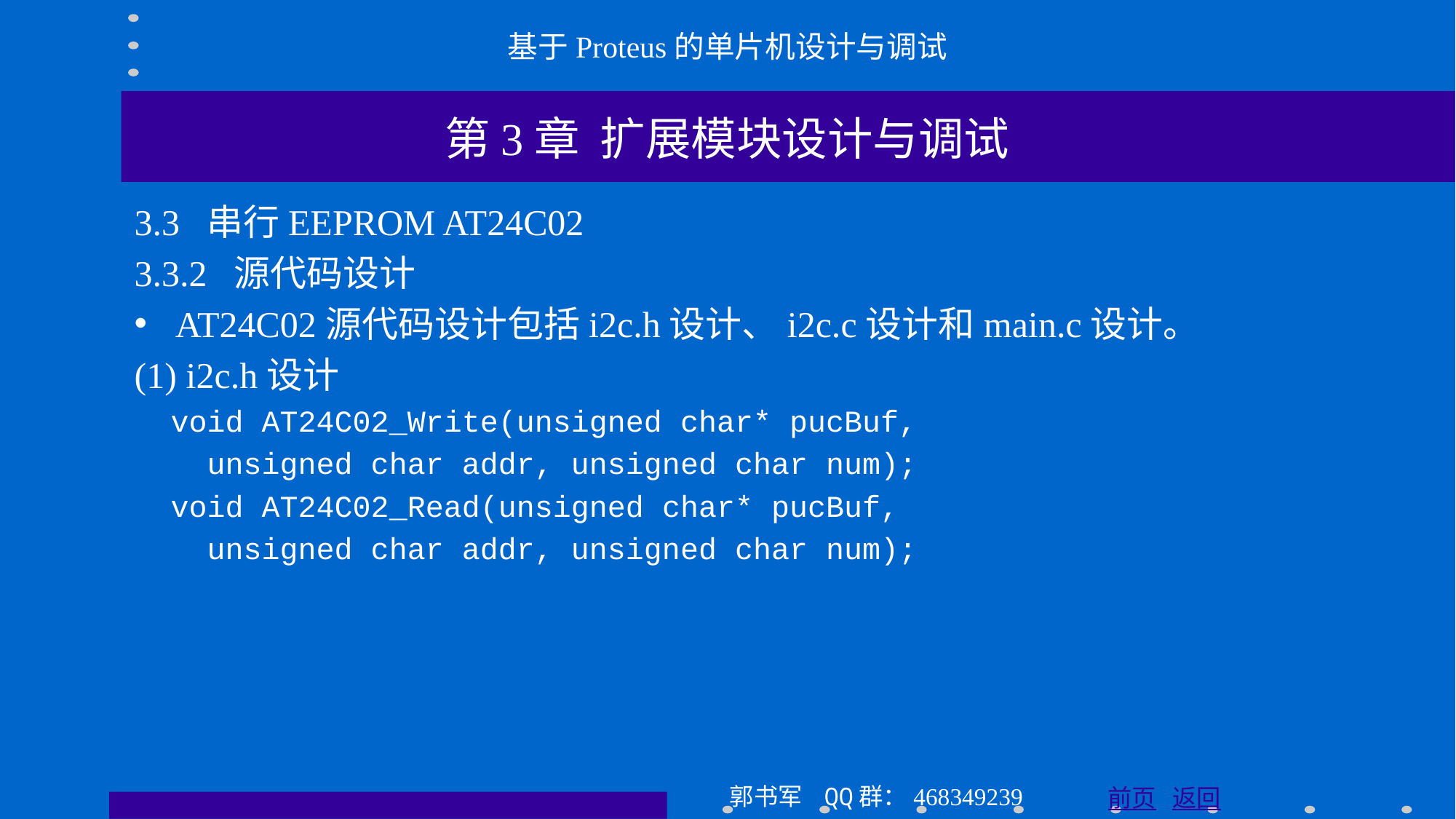

基于Proteus的单片机设计与调试
第3章  扩展模块设计与调试
3.3  串行EEPROM AT24C02
3.3.2  源代码设计
AT24C02源代码设计包括i2c.h设计、i2c.c设计和main.c设计。
(1) i2c.h设计
  void AT24C02_Write(unsigned char* pucBuf,
    unsigned char addr, unsigned char num);
  void AT24C02_Read(unsigned char* pucBuf,
    unsigned char addr, unsigned char num);

郭书军   QQ群：468349239
前页   返回